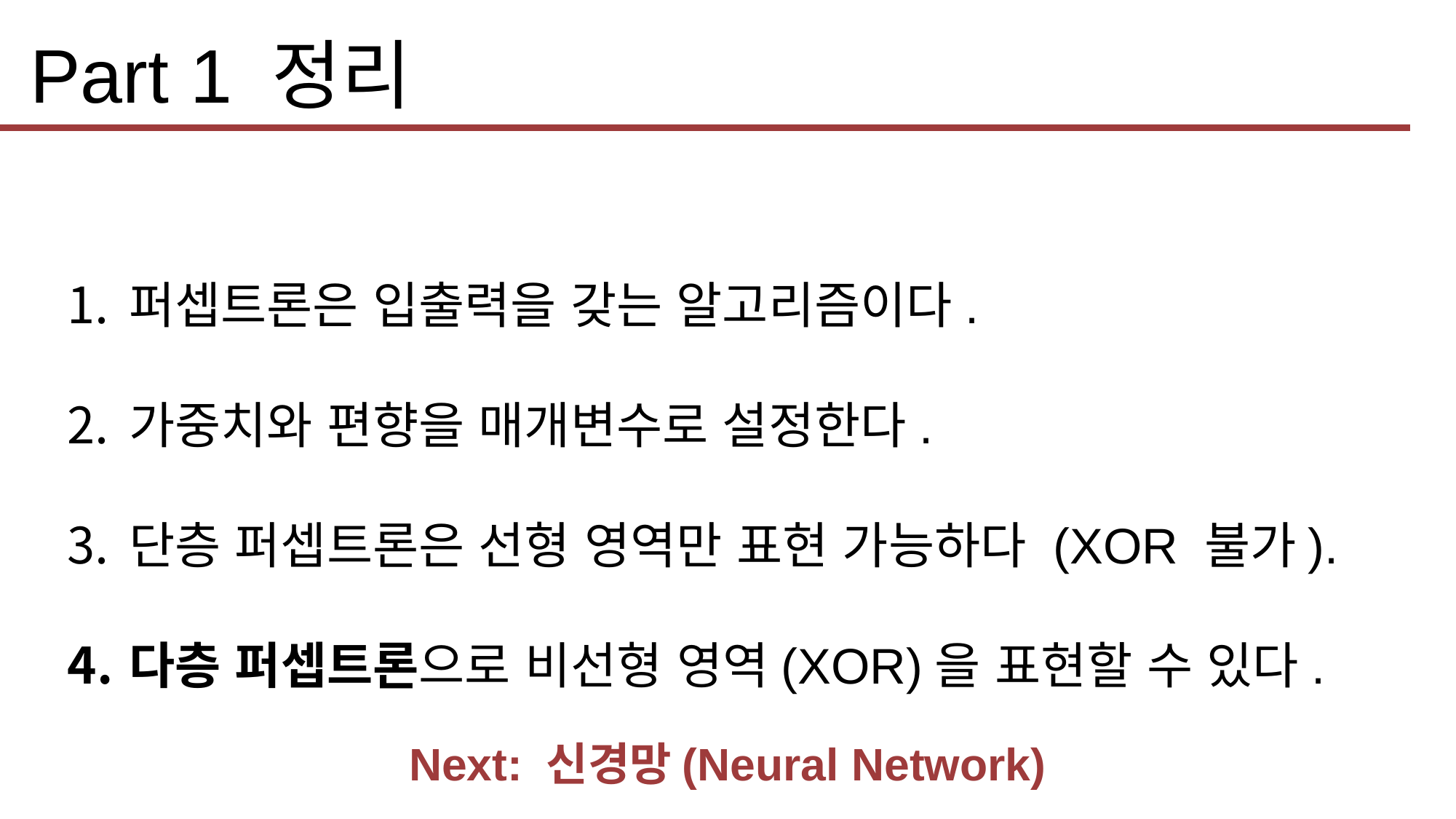

Part 1 정리

퍼셉트론은 입출력을 갖는 알고리즘이다.
가중치와 편향을 매개변수로 설정한다.
단층 퍼셉트론은 선형 영역만 표현 가능하다 (XOR 불가).
다층 퍼셉트론으로 비선형 영역(XOR)을 표현할 수 있다.
Next: 신경망(Neural Network)